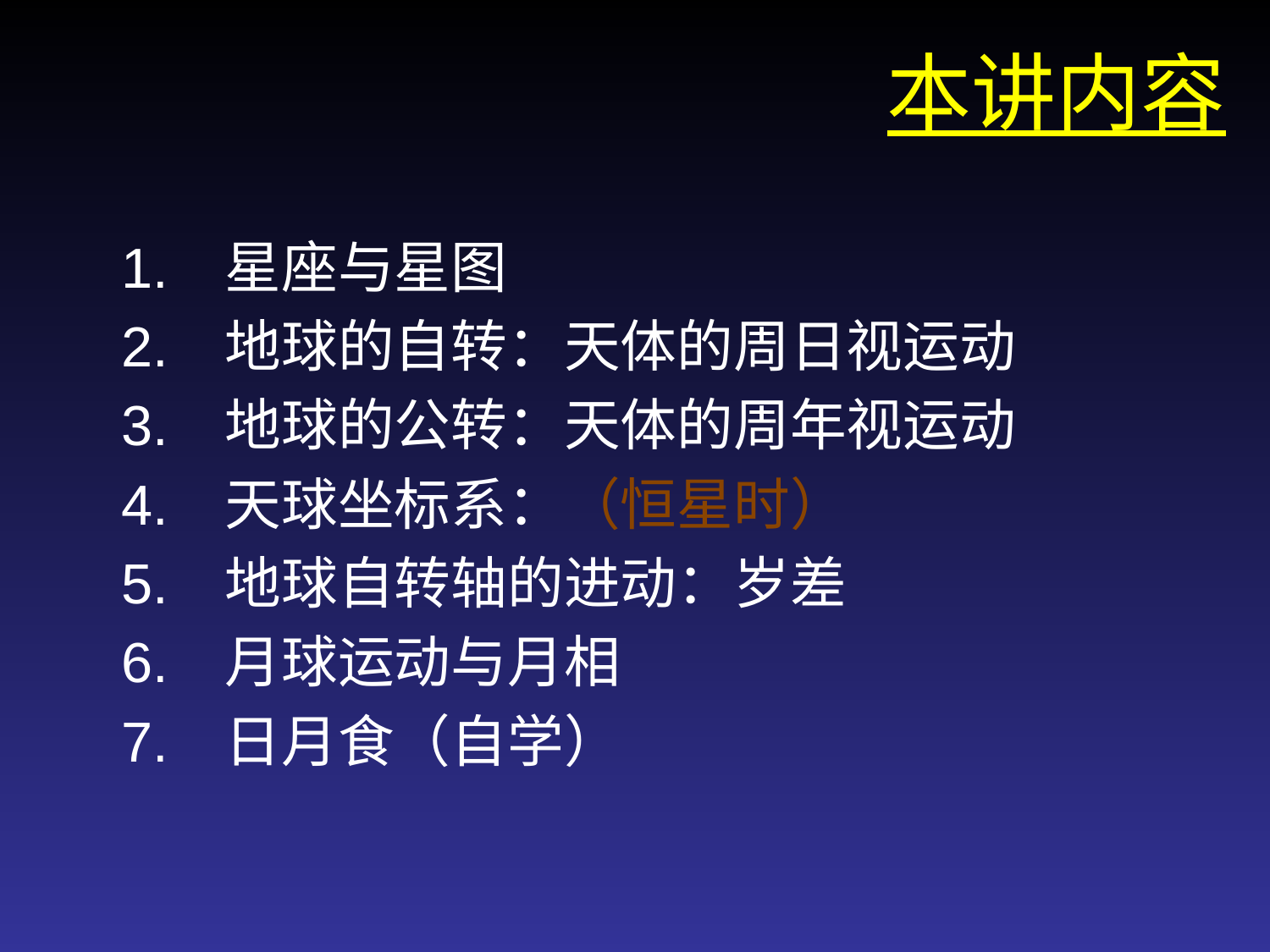

本讲内容

星座与星图
地球的自转：天体的周日视运动
地球的公转：天体的周年视运动
天球坐标系：（恒星时）
地球自转轴的进动：岁差
月球运动与月相
日月食（自学）